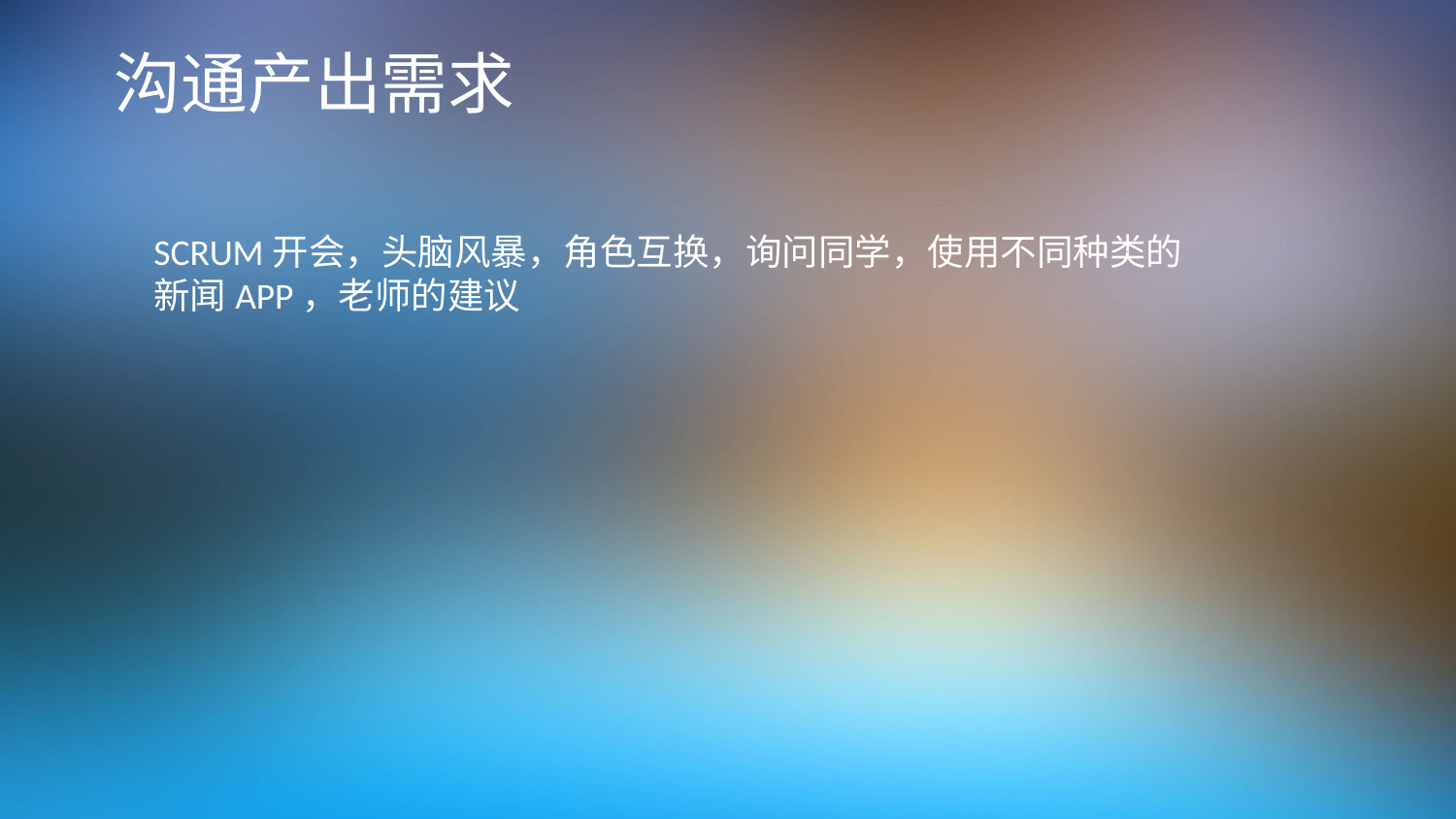

# 沟通产出需求
SCRUM开会，头脑风暴，角色互换，询问同学，使用不同种类的新闻APP，老师的建议